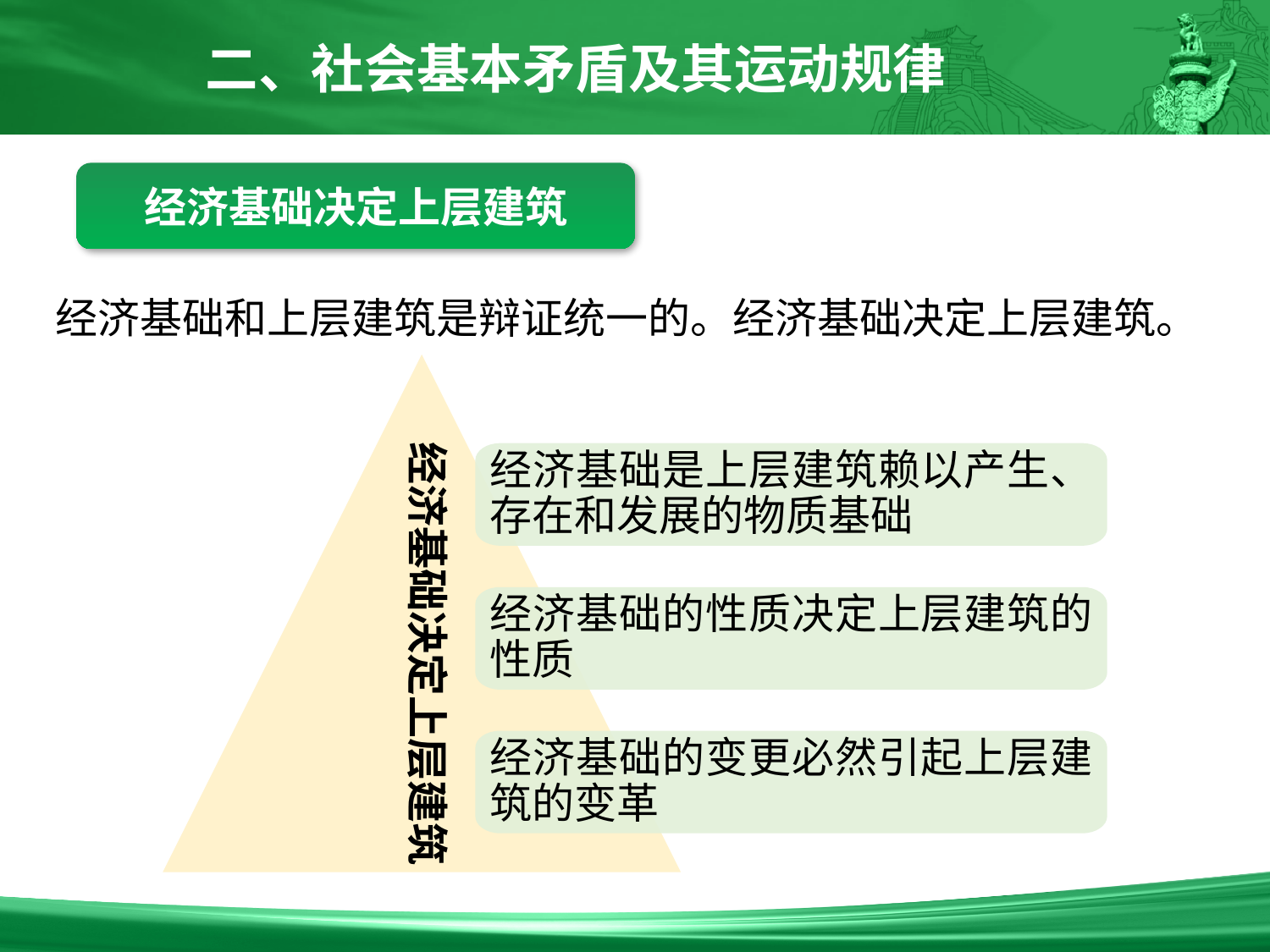

二、社会基本矛盾及其运动规律
经济基础决定上层建筑
经济基础和上层建筑是辩证统一的。经济基础决定上层建筑。

经济基础决定上层建筑
经济基础是上层建筑赖以产生、存在和发展的物质基础
经济基础的性质决定上层建筑的性质
经济基础的变更必然引起上层建筑的变革